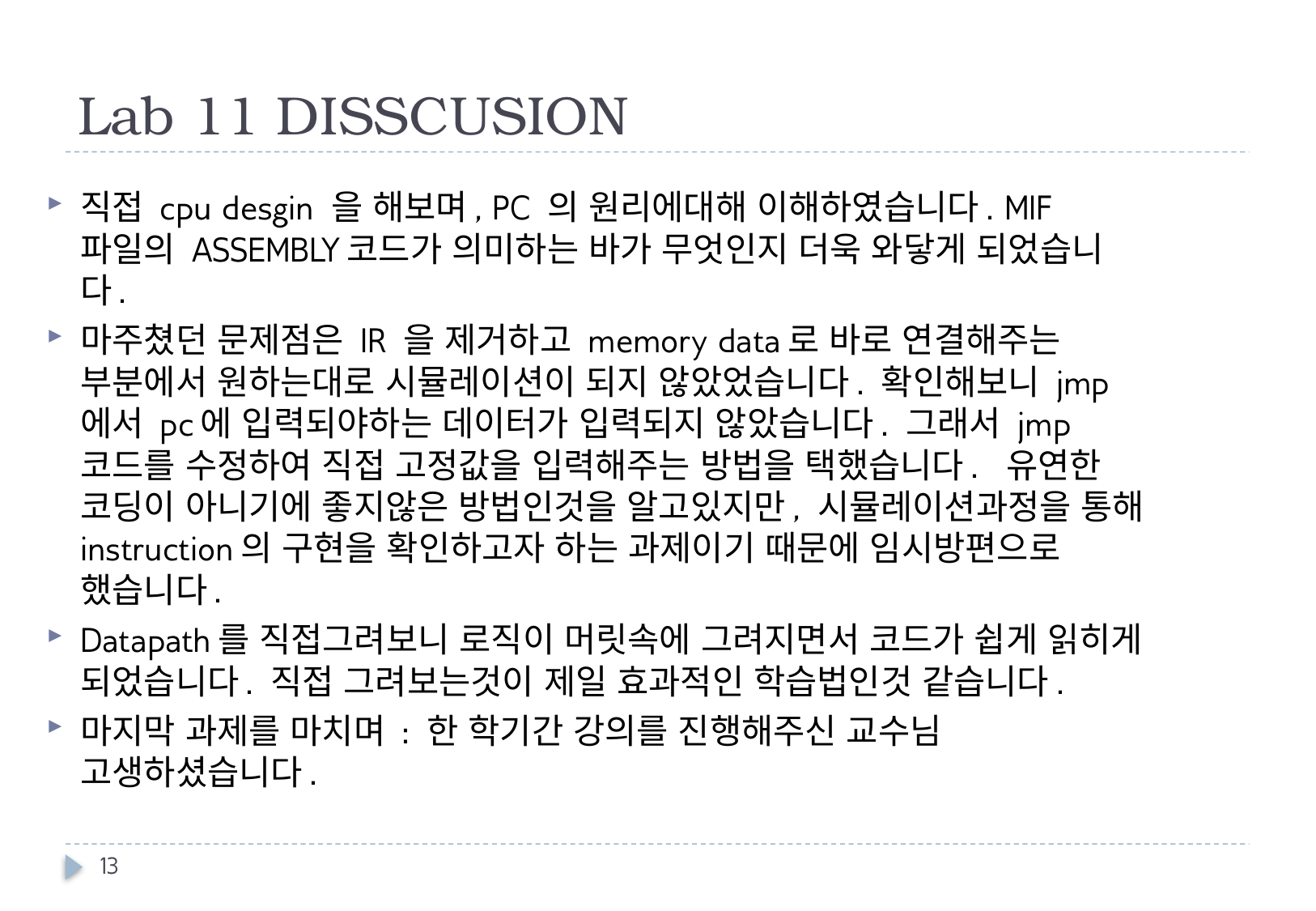

# Lab 11 DISSCUSION

직접 cpu desgin 을 해보며, PC 의 원리에대해 이해하였습니다. MIF파일의 ASSEMBLY코드가 의미하는 바가 무엇인지 더욱 와닿게 되었습니다.
마주쳤던 문제점은 IR 을 제거하고 memory data로 바로 연결해주는 부분에서 원하는대로 시뮬레이션이 되지 않았었습니다. 확인해보니 jmp 에서 pc에 입력되야하는 데이터가 입력되지 않았습니다. 그래서 jmp 코드를 수정하여 직접 고정값을 입력해주는 방법을 택했습니다.  유연한 코딩이 아니기에 좋지않은 방법인것을 알고있지만, 시뮬레이션과정을 통해 instruction의 구현을 확인하고자 하는 과제이기 때문에 임시방편으로 했습니다.
Datapath를 직접그려보니 로직이 머릿속에 그려지면서 코드가 쉽게 읽히게 되었습니다. 직접 그려보는것이 제일 효과적인 학습법인것 같습니다.
마지막 과제를 마치며 : 한 학기간 강의를 진행해주신 교수님 고생하셨습니다.
13